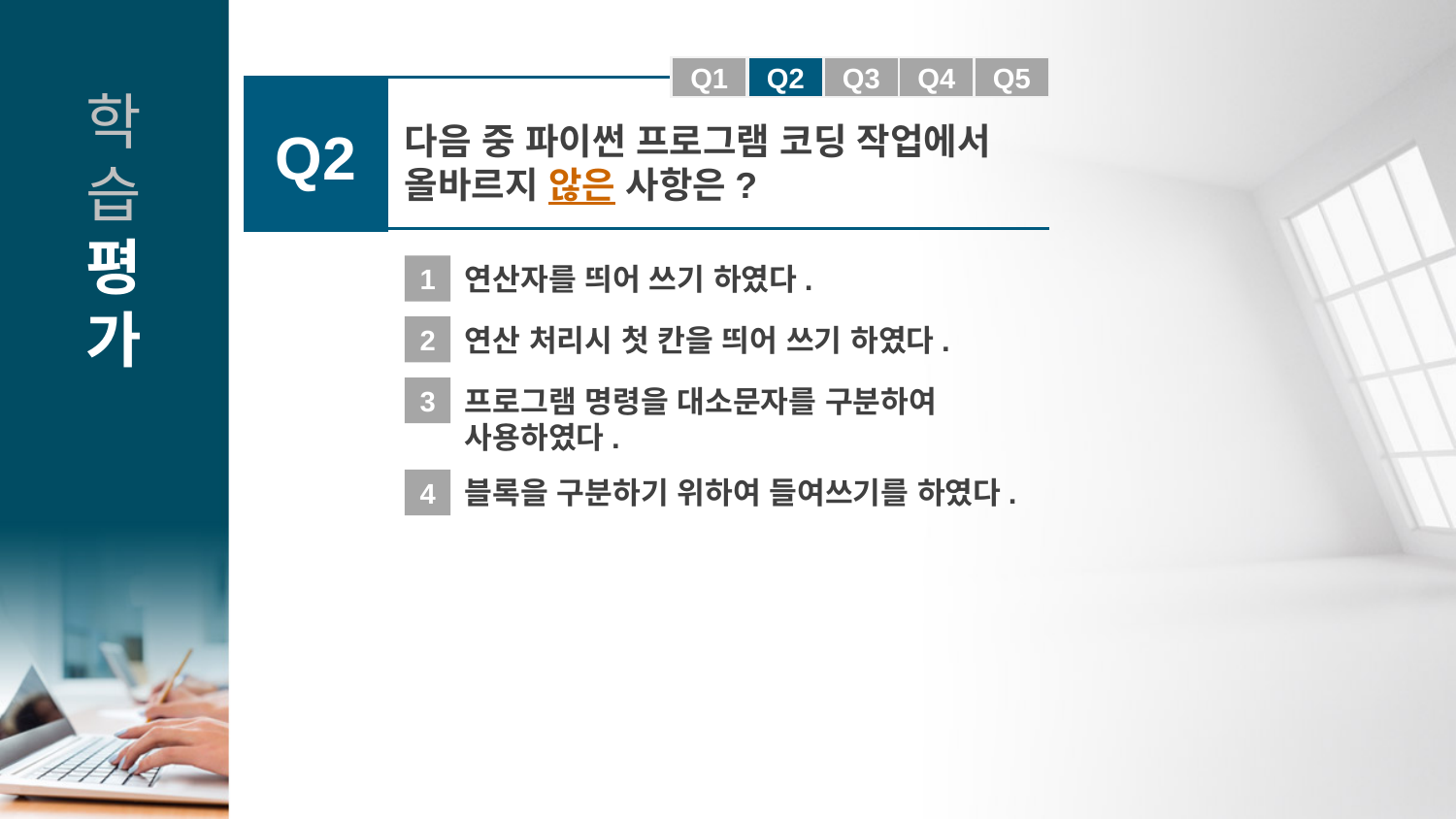

Q1
Q1
Q2
Q3
Q4
Q5
Q2
다음 중 파이썬 프로그램 코딩 작업에서 올바르지 않은 사항은?
1
연산자를 띄어 쓰기 하였다.
2
연산 처리시 첫 칸을 띄어 쓰기 하였다.
3
프로그램 명령을 대소문자를 구분하여 사용하였다.
4
블록을 구분하기 위하여 들여쓰기를 하였다.